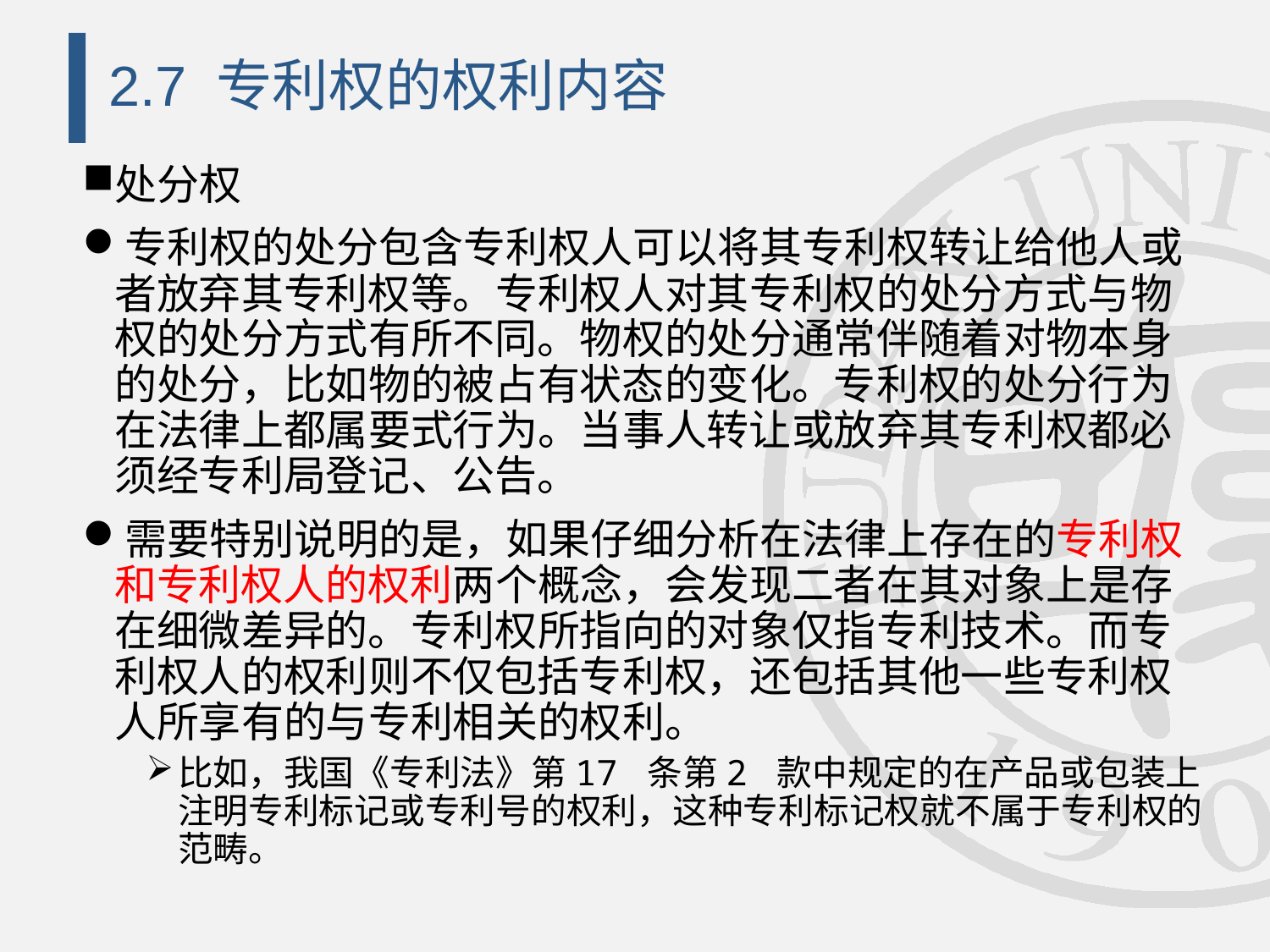

# 2.7 专利权的权利内容
处分权
专利权的处分包含专利权人可以将其专利权转让给他人或者放弃其专利权等。专利权人对其专利权的处分方式与物权的处分方式有所不同。物权的处分通常伴随着对物本身的处分，比如物的被占有状态的变化。专利权的处分行为在法律上都属要式行为。当事人转让或放弃其专利权都必须经专利局登记、公告。
需要特别说明的是，如果仔细分析在法律上存在的专利权和专利权人的权利两个概念，会发现二者在其对象上是存在细微差异的。专利权所指向的对象仅指专利技术。而专利权人的权利则不仅包括专利权，还包括其他一些专利权人所享有的与专利相关的权利。
比如，我国《专利法》第17 条第2 款中规定的在产品或包装上注明专利标记或专利号的权利，这种专利标记权就不属于专利权的范畴。